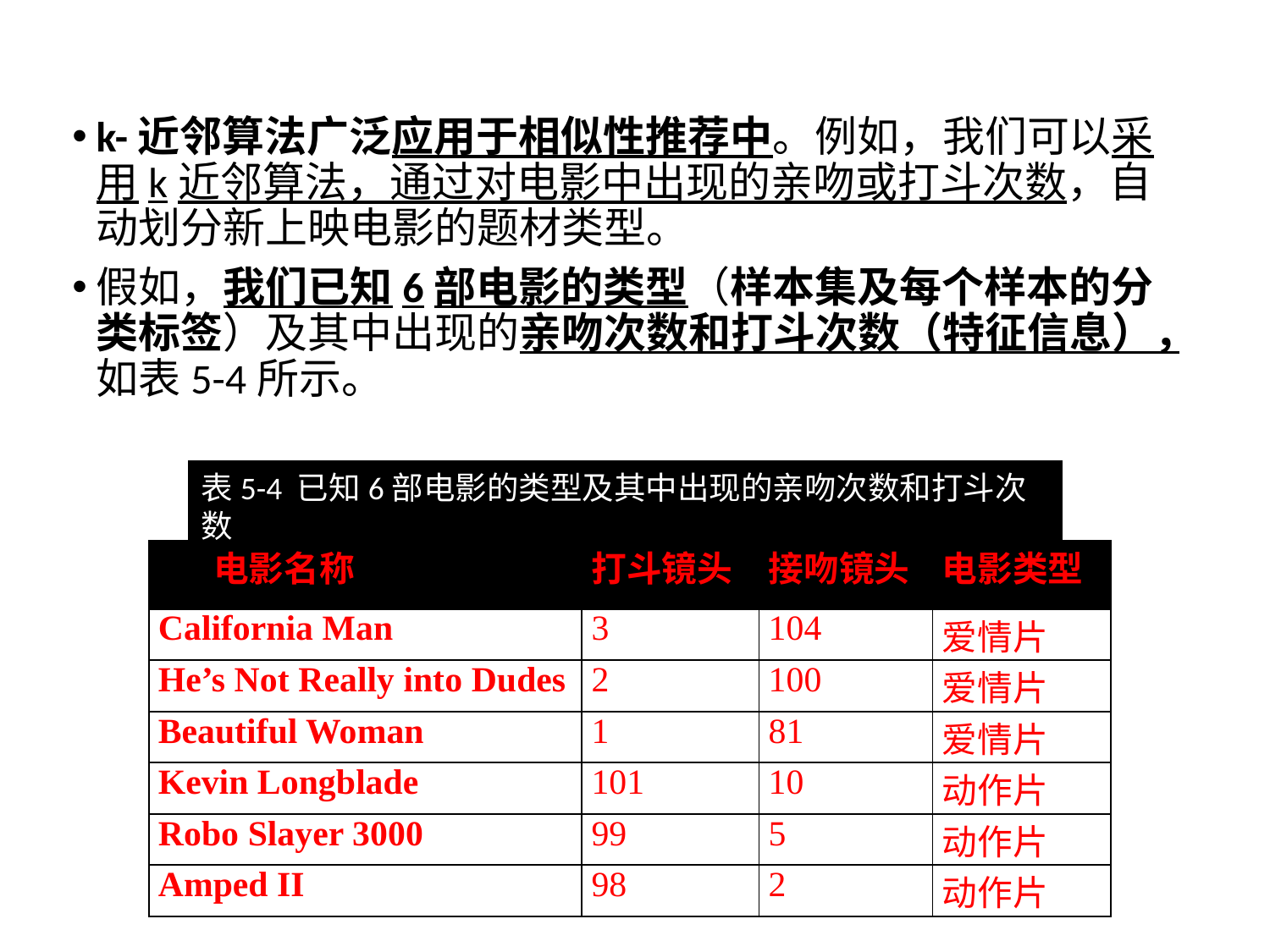

4.5典型算法

k-近邻算法广泛应用于相似性推荐中。例如，我们可以采用k近邻算法，通过对电影中出现的亲吻或打斗次数，自动划分新上映电影的题材类型。
假如，我们已知6部电影的类型（样本集及每个样本的分类标签）及其中出现的亲吻次数和打斗次数（特征信息），如表5-4所示。
表5-4 已知6部电影的类型及其中出现的亲吻次数和打斗次数
| 电影名称 | 打斗镜头 | 接吻镜头 | 电影类型 |
| --- | --- | --- | --- |
| California Man | 3 | 104 | 爱情片 |
| He’s Not Really into Dudes | 2 | 100 | 爱情片 |
| Beautiful Woman | 1 | 81 | 爱情片 |
| Kevin Longblade | 101 | 10 | 动作片 |
| Robo Slayer 3000 | 99 | 5 | 动作片 |
| Amped II | 98 | 2 | 动作片 |